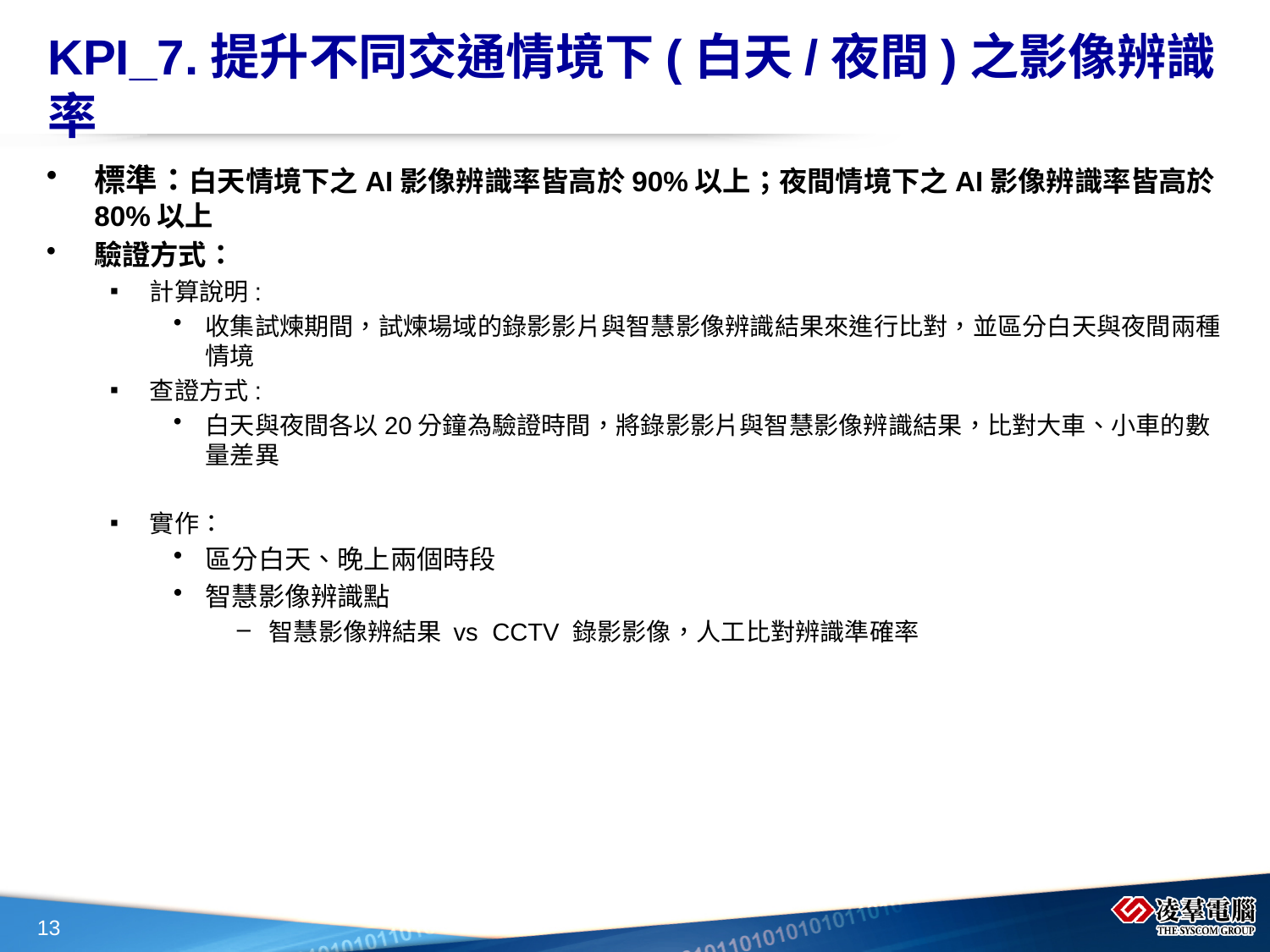

# KPI_7.提升不同交通情境下(白天/夜間)之影像辨識率
標準：白天情境下之AI影像辨識率皆高於90%以上；夜間情境下之AI影像辨識率皆高於80%以上
驗證方式：
計算說明:
收集試煉期間，試煉場域的錄影影片與智慧影像辨識結果來進行比對，並區分白天與夜間兩種情境
查證方式:
白天與夜間各以20分鐘為驗證時間，將錄影影片與智慧影像辨識結果，比對大車、小車的數量差異

實作：
區分白天、晚上兩個時段
智慧影像辨識點
智慧影像辨結果 vs  CCTV 錄影影像，人工比對辨識準確率

13